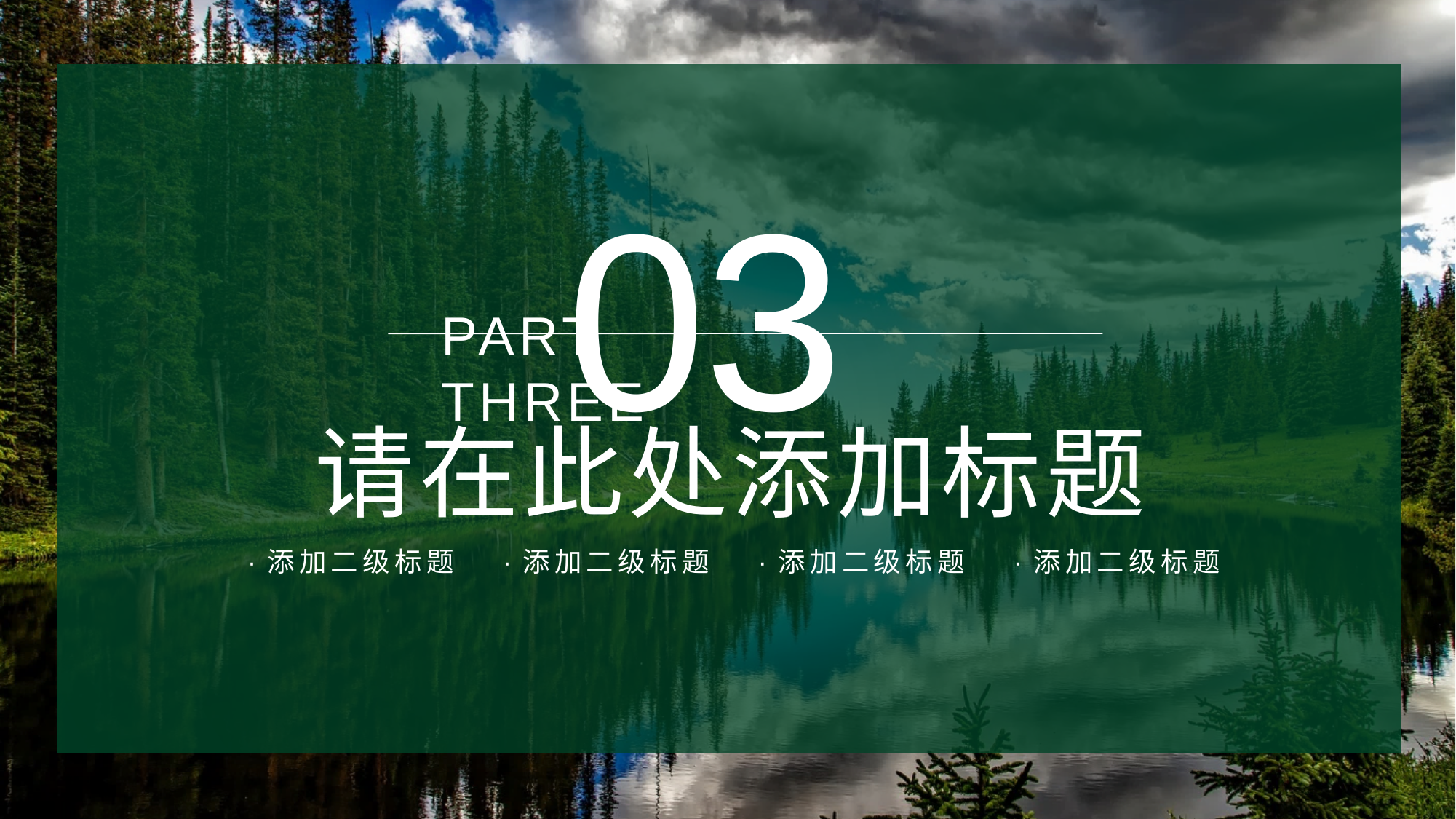

03
PART                 THREE
请在此处添加标题
·添加二级标题
·添加二级标题
·添加二级标题
·添加二级标题